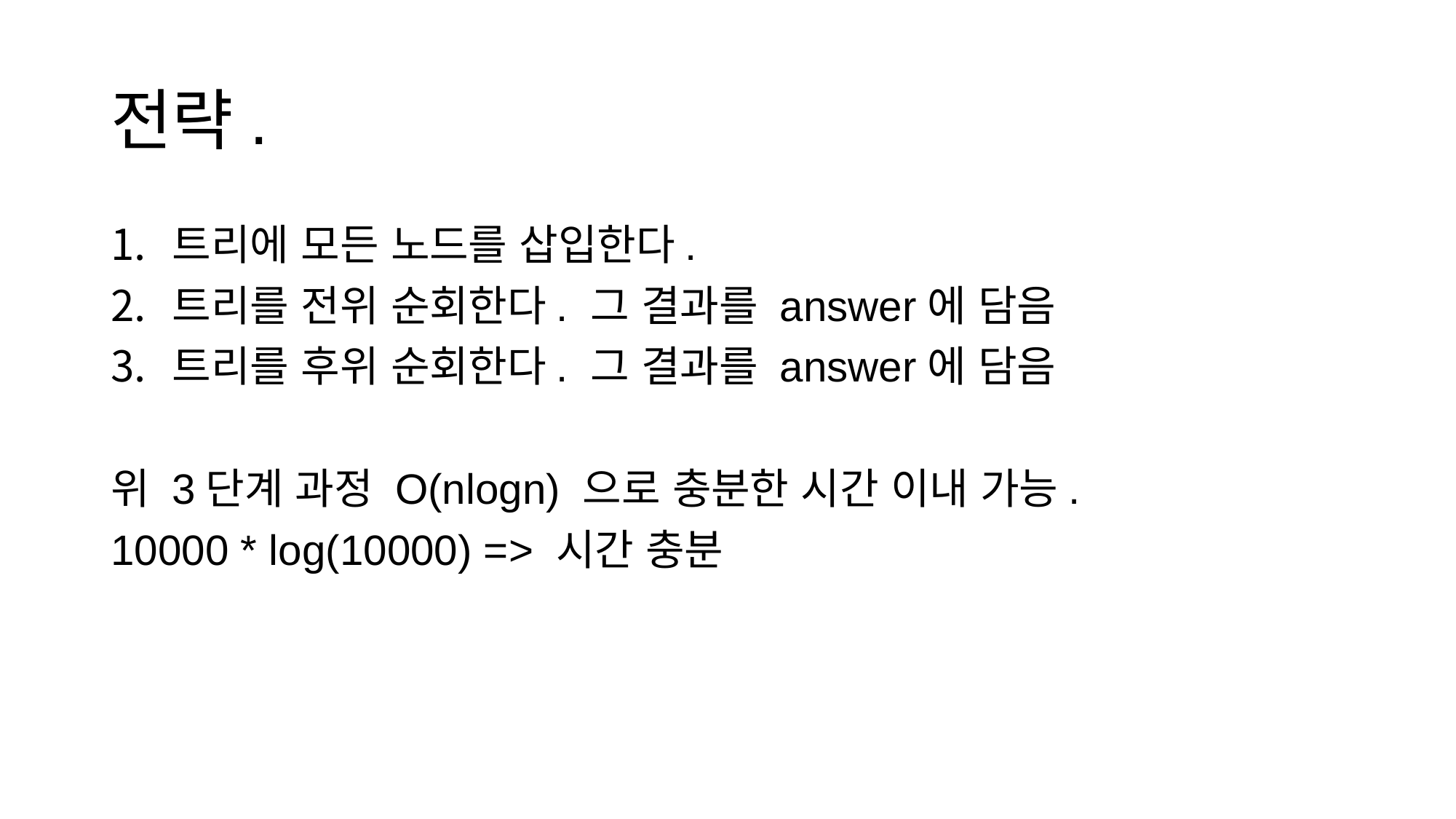

# 전략.
트리에 모든 노드를 삽입한다.
트리를 전위 순회한다. 그 결과를 answer에 담음
트리를 후위 순회한다. 그 결과를 answer에 담음

위 3단계 과정 O(nlogn) 으로 충분한 시간 이내 가능.
10000 * log(10000) => 시간 충분